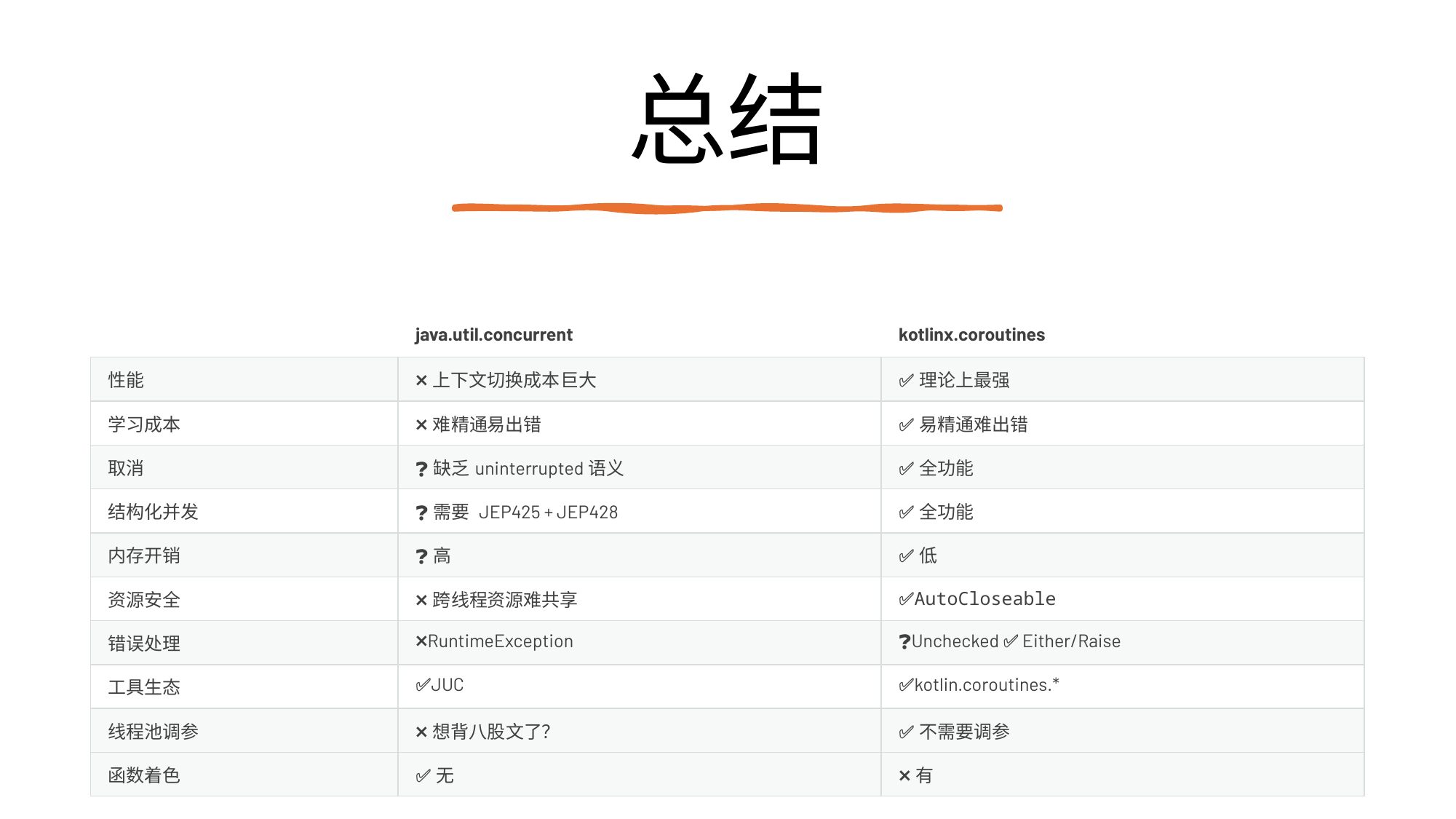

# 总结

|  | java.util.concurrent | kotlinx.coroutines |
| --- | --- | --- |
| 性能 | ❌上下文切换成本巨大 | ✅理论上最强 |
| 学习成本 | ❌难精通易出错 | ✅易精通难出错 |
| 取消 | ❓缺乏uninterrupted语义 | ✅全功能 |
| 结构化并发 | ❓需要 JEP425 + JEP428 | ✅全功能 |
| 内存开销 | ❓高 | ✅低 |
| 资源安全 | ❌跨线程资源难共享 | ✅AutoCloseable |
| 错误处理 | ❌RuntimeException | ❓Unchecked ✅ Either/Raise |
| 工具生态 | ✅JUC | ✅kotlin.coroutines.\* |
| 线程池调参 | ❌想背八股文了？ | ✅不需要调参 |
| 函数着色 | ✅无 | ❌有 |